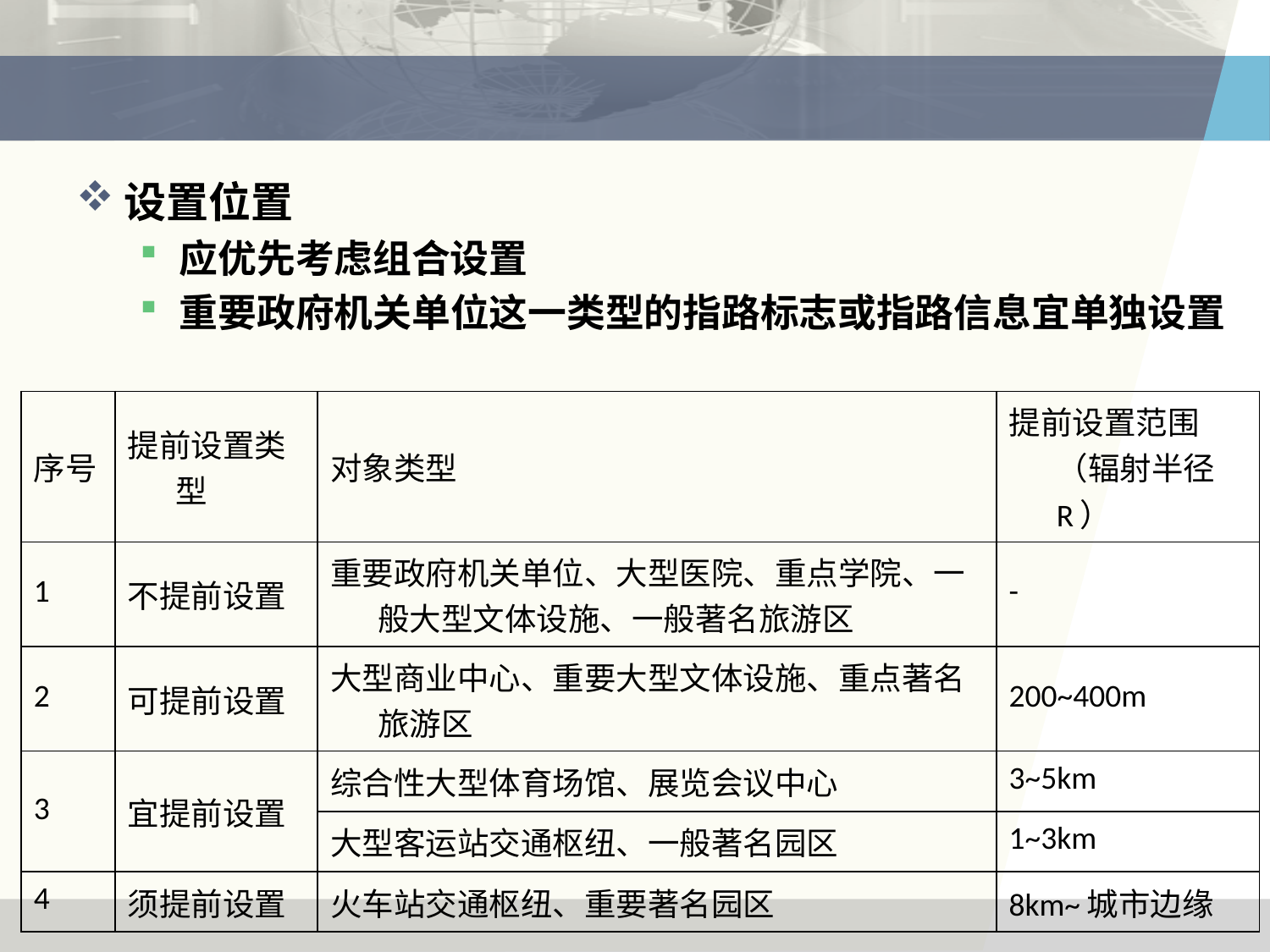

#
设置位置
应优先考虑组合设置
重要政府机关单位这一类型的指路标志或指路信息宜单独设置
| 序号 | 提前设置类型 | 对象类型 | 提前设置范围（辐射半径R） |
| --- | --- | --- | --- |
| 1 | 不提前设置 | 重要政府机关单位、大型医院、重点学院、一般大型文体设施、一般著名旅游区 | - |
| 2 | 可提前设置 | 大型商业中心、重要大型文体设施、重点著名旅游区 | 200~400m |
| 3 | 宜提前设置 | 综合性大型体育场馆、展览会议中心 | 3~5km |
|  |  | 大型客运站交通枢纽、一般著名园区 | 1~3km |
| 4 | 须提前设置 | 火车站交通枢纽、重要著名园区 | 8km~城市边缘 |